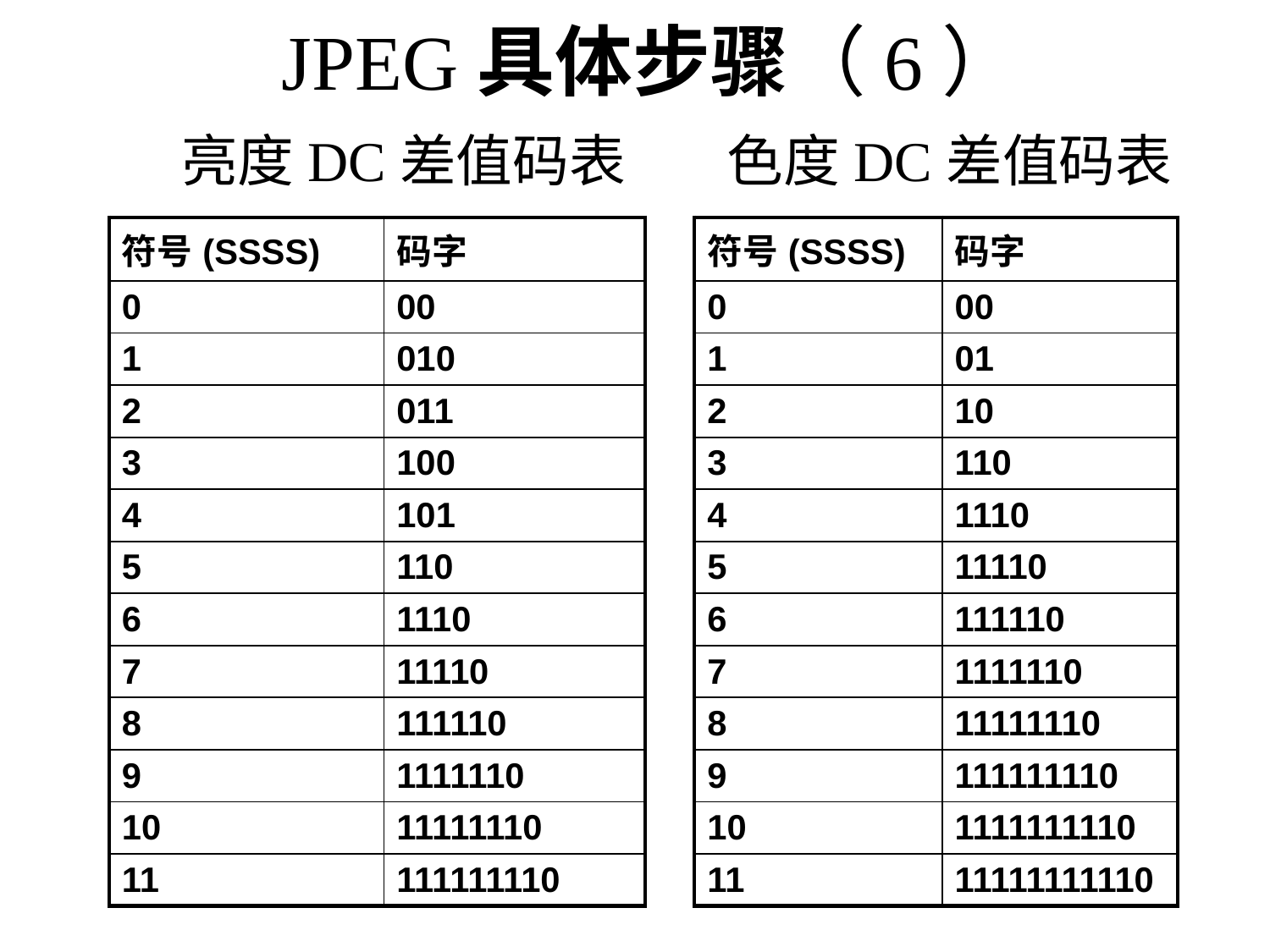

# JPEG具体步骤（6）
亮度DC差值码表        色度DC差值码表
| 符号(SSSS) | 码字 |
| --- | --- |
| 0 | 00 |
| 1 | 010 |
| 2 | 011 |
| 3 | 100 |
| 4 | 101 |
| 5 | 110 |
| 6 | 1110 |
| 7 | 11110 |
| 8 | 111110 |
| 9 | 1111110 |
| 10 | 11111110 |
| 11 | 111111110 |
| 符号(SSSS) | 码字 |
| --- | --- |
| 0 | 00 |
| 1 | 01 |
| 2 | 10 |
| 3 | 110 |
| 4 | 1110 |
| 5 | 11110 |
| 6 | 111110 |
| 7 | 1111110 |
| 8 | 11111110 |
| 9 | 111111110 |
| 10 | 1111111110 |
| 11 | 11111111110 |